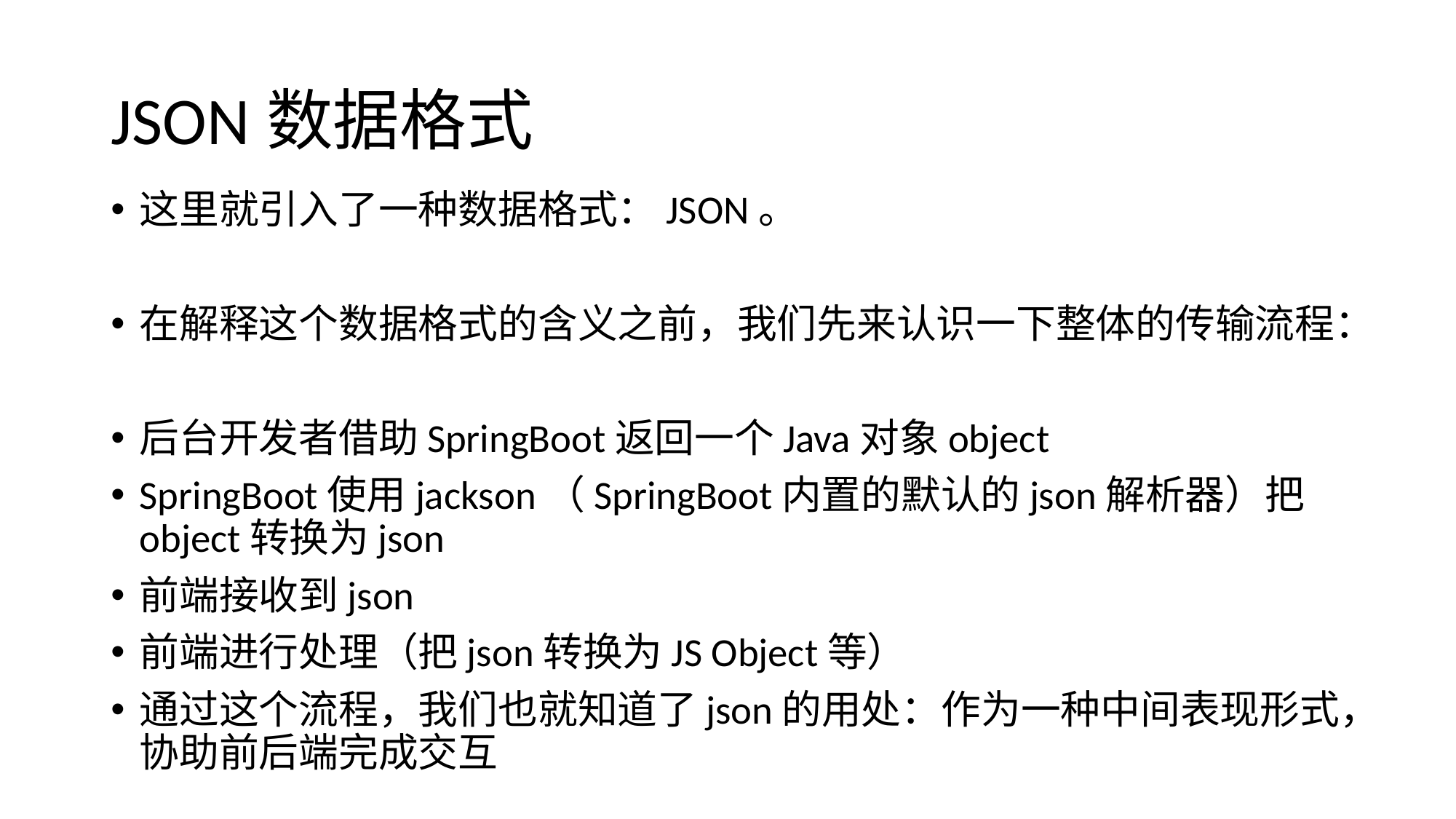

# JSON数据格式
这里就引入了一种数据格式：JSON。

在解释这个数据格式的含义之前，我们先来认识一下整体的传输流程：

后台开发者借助SpringBoot返回一个Java对象object
SpringBoot使用jackson（SpringBoot内置的默认的json解析器）把object转换为json
前端接收到json
前端进行处理（把json转换为JS Object等）
通过这个流程，我们也就知道了json的用处：作为一种中间表现形式，协助前后端完成交互